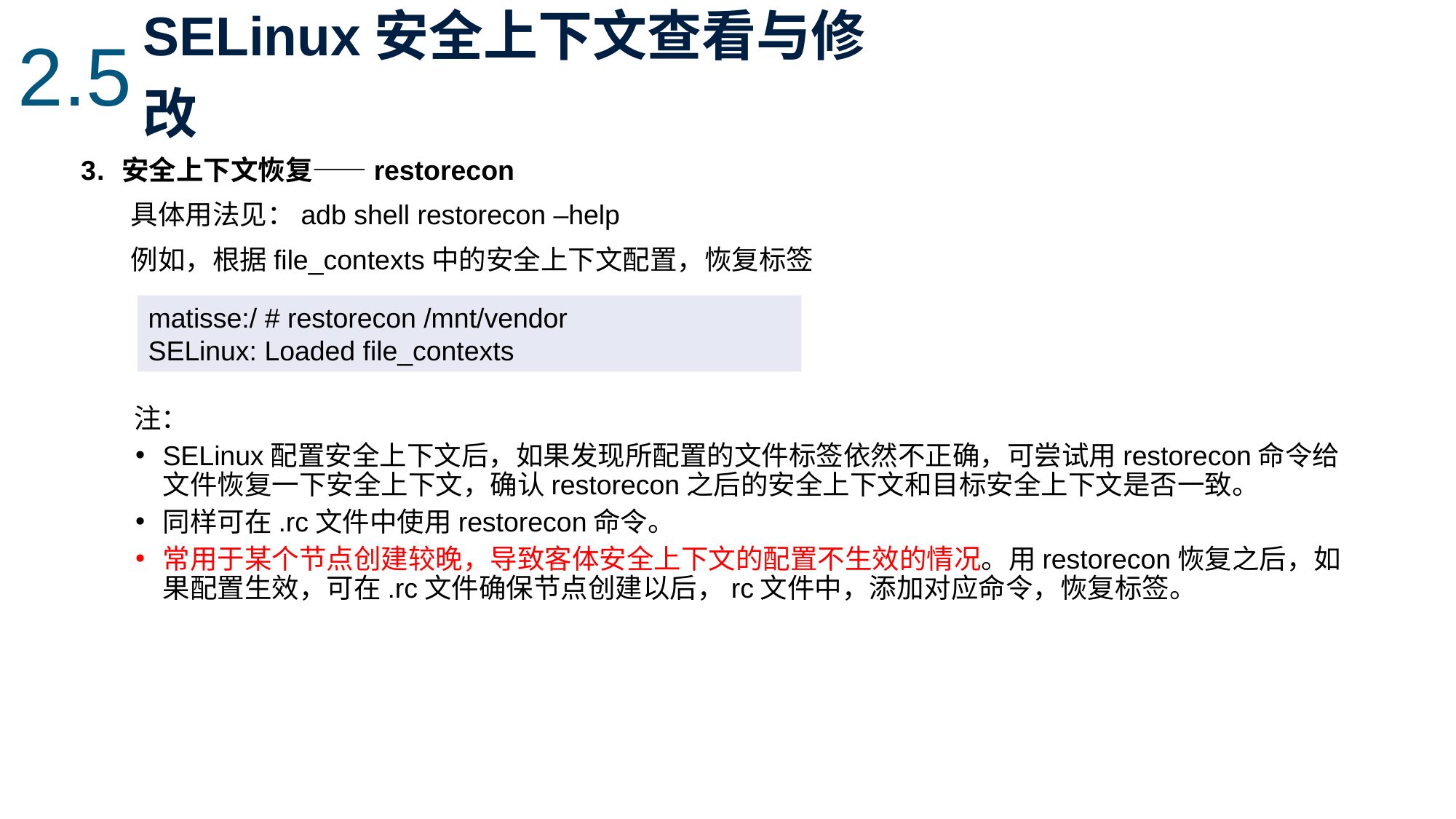

2.5
SELinux安全上下文查看与修改
安全上下文恢复——restorecon
       具体用法见：adb shell restorecon –help
       例如，根据file_contexts中的安全上下文配置，恢复标签

        注：
SELinux配置安全上下文后，如果发现所配置的文件标签依然不正确，可尝试用restorecon命令给文件恢复一下安全上下文，确认restorecon之后的安全上下文和目标安全上下文是否一致。
同样可在.rc文件中使用restorecon命令。
常用于某个节点创建较晚，导致客体安全上下文的配置不生效的情况。用restorecon恢复之后，如果配置生效，可在.rc文件确保节点创建以后，rc文件中，添加对应命令，恢复标签。

matisse:/ # restorecon /mnt/vendor
SELinux: Loaded file_contexts